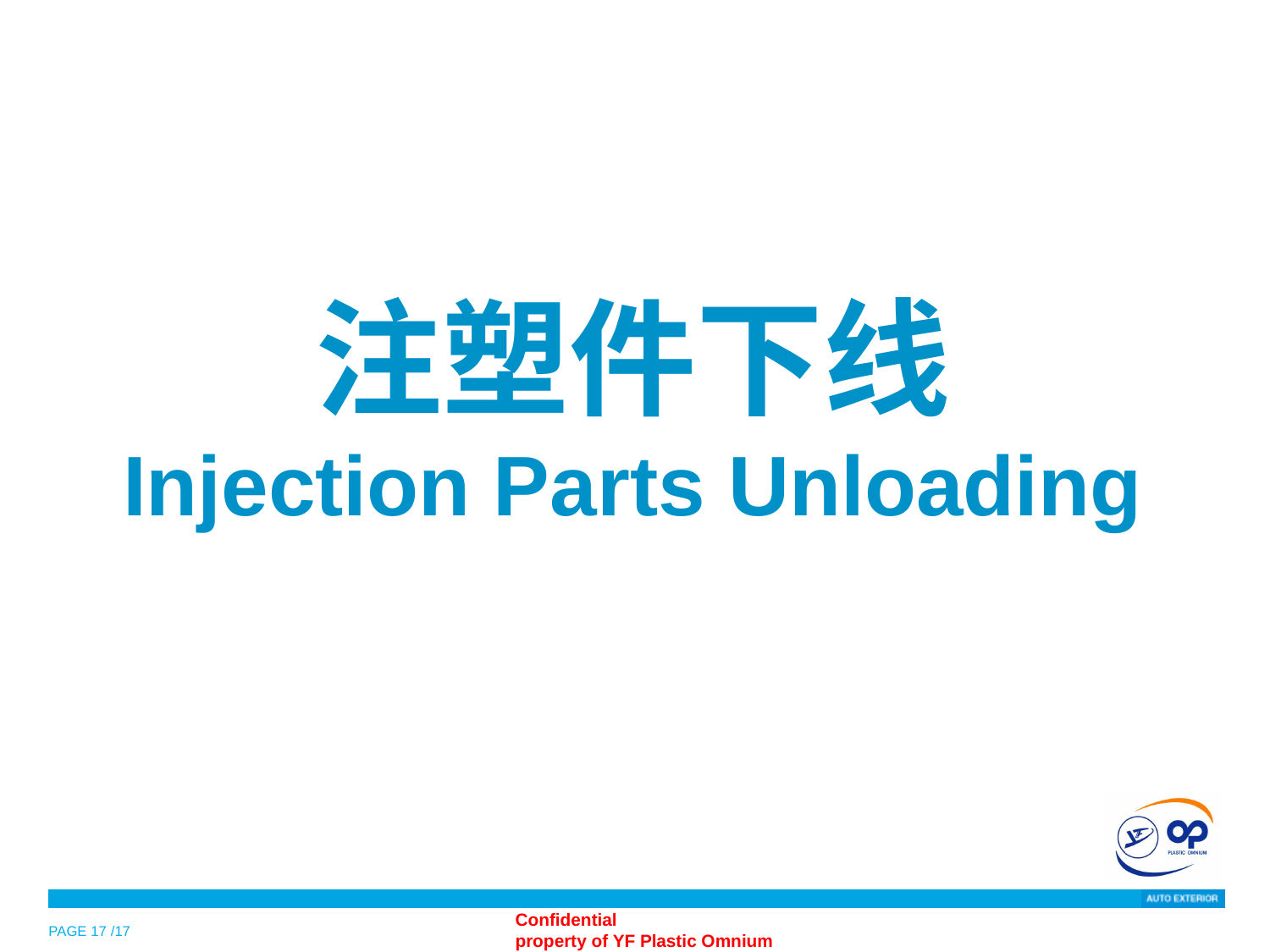

注塑件下线
Injection Parts Unloading
PAGE 17 /17